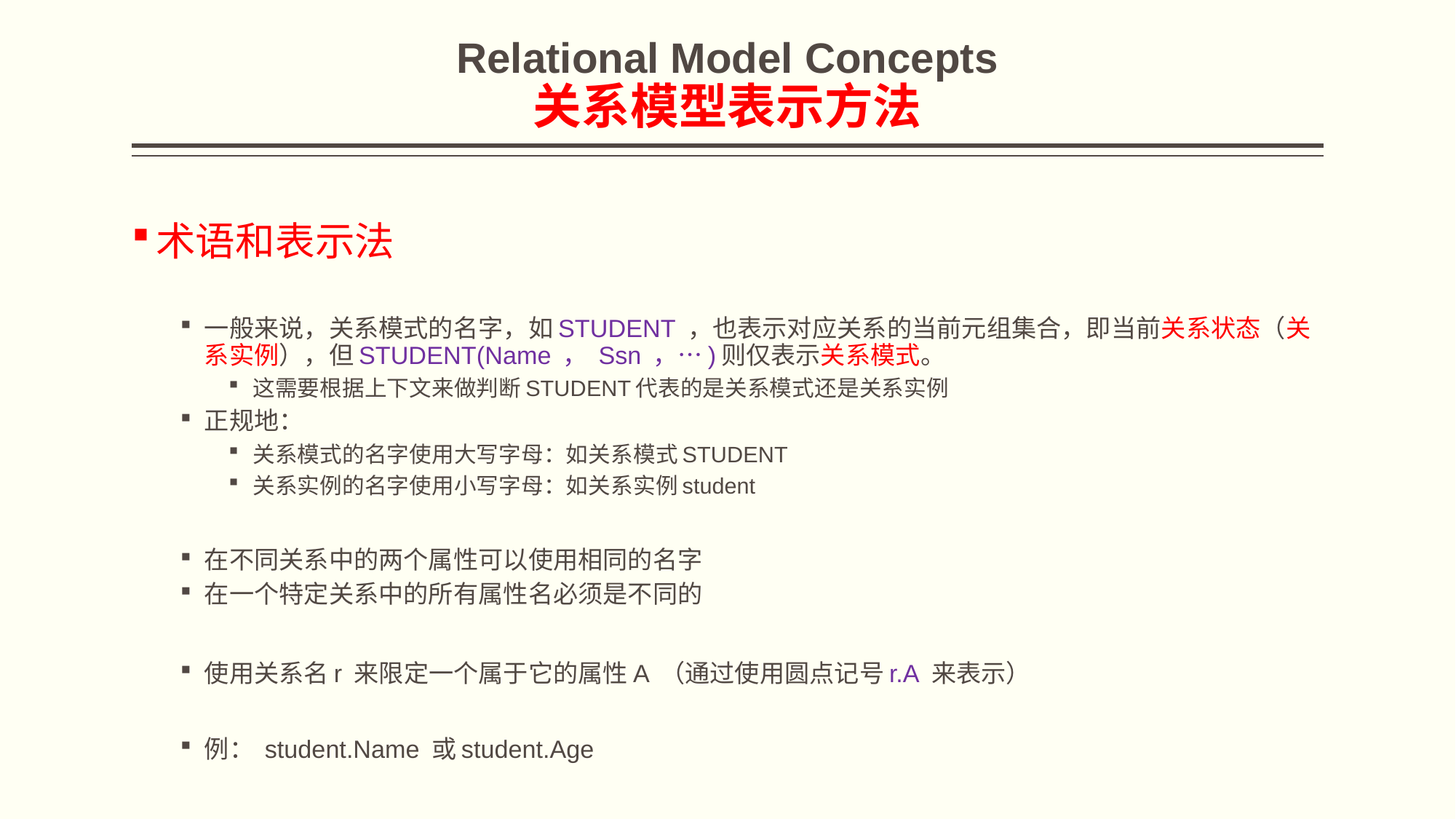

# Relational Model Concepts 关系模型表示方法
术语和表示法

一般来说，关系模式的名字，如STUDENT ，也表示对应关系的当前元组集合，即当前关系状态（关系实例），但STUDENT(Name ， Ssn ，…)则仅表示关系模式。
这需要根据上下文来做判断STUDENT代表的是关系模式还是关系实例
正规地：
关系模式的名字使用大写字母：如关系模式STUDENT
关系实例的名字使用小写字母：如关系实例student

在不同关系中的两个属性可以使用相同的名字
在一个特定关系中的所有属性名必须是不同的

使用关系名r 来限定一个属于它的属性A （通过使用圆点记号r.A 来表示）

例： student.Name 或student.Age